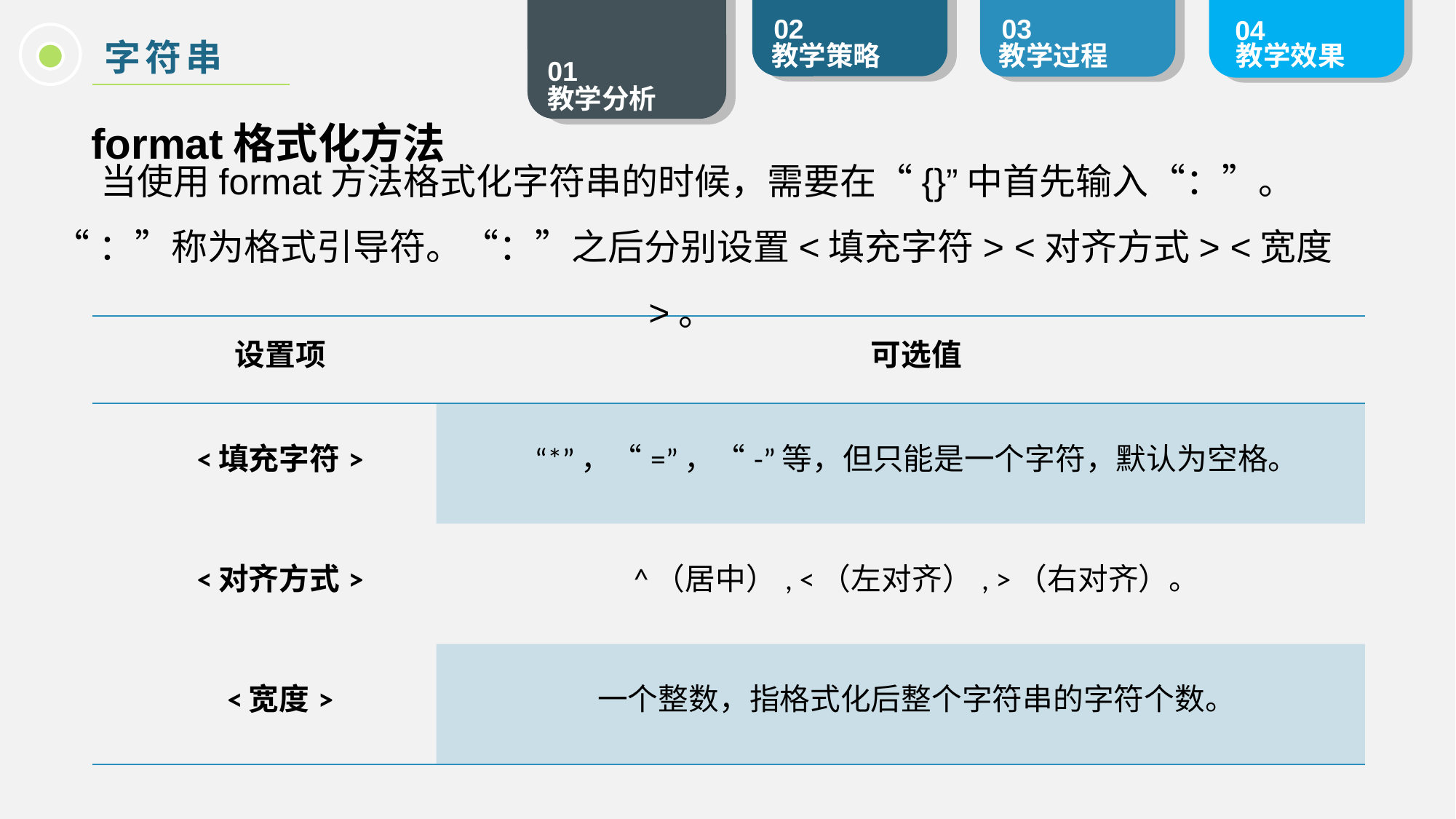

字符串
format格式化方法
当使用format方法格式化字符串的时候，需要在“{}”中首先输入“：”。
“：”称为格式引导符。“：”之后分别设置<填充字符> <对齐方式> <宽度>。

| 设置项 | 可选值 |
| --- | --- |
| <填充字符> | “\*”，“=”，“-”等，但只能是一个字符，默认为空格。 |
| <对齐方式> | ^（居中）, <（左对齐）, >（右对齐）。 |
| <宽度> | 一个整数，指格式化后整个字符串的字符个数。 |